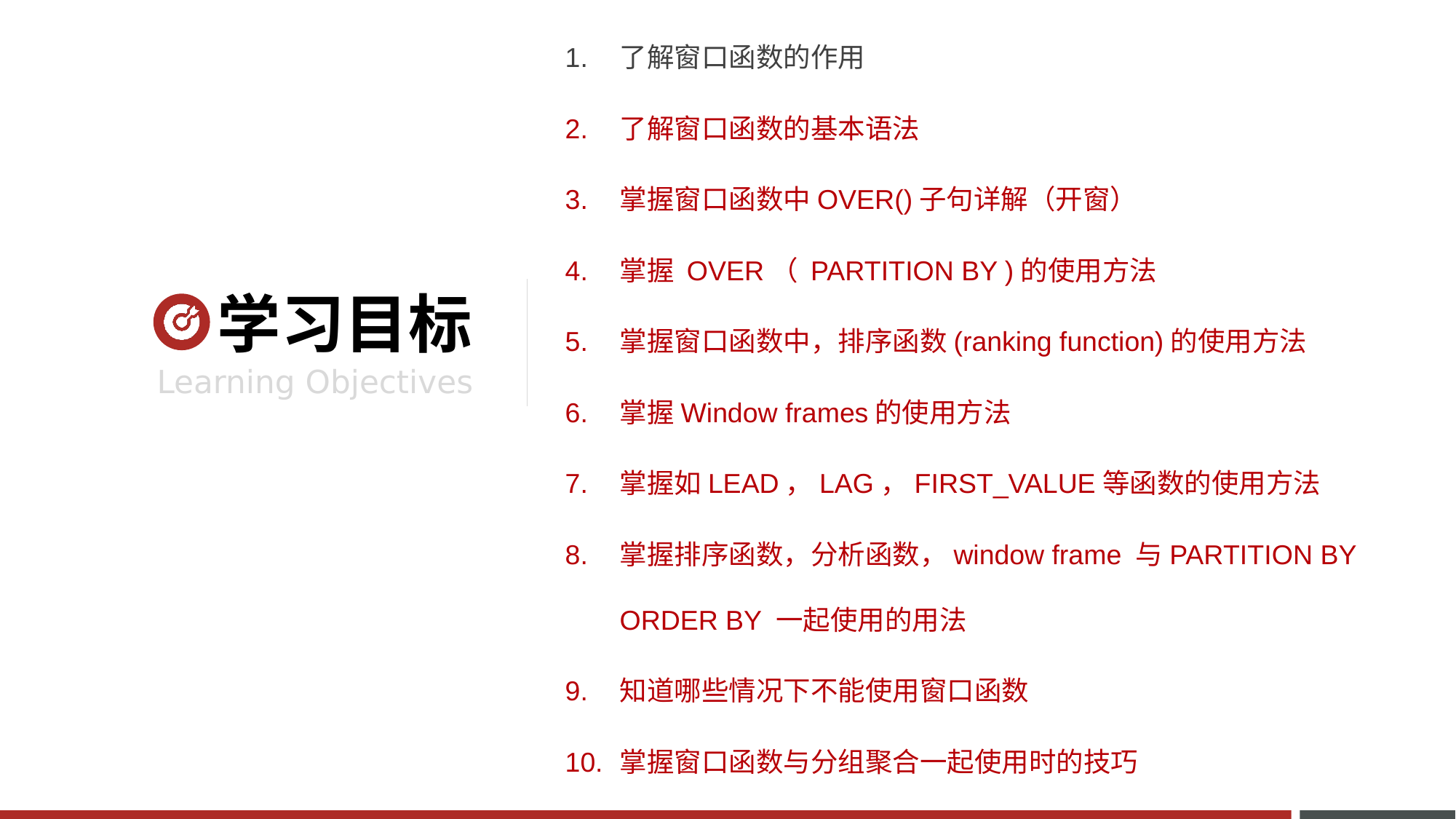

了解窗口函数的作用
了解窗口函数的基本语法
掌握窗口函数中OVER()子句详解（开窗）
掌握 OVER（ PARTITION BY )的使用方法
掌握窗口函数中，排序函数(ranking function)的使用方法
掌握Window frames的使用方法
掌握如LEAD，LAG，FIRST_VALUE等函数的使用方法
掌握排序函数，分析函数，window frame 与PARTITION BY ORDER BY 一起使用的用法
知道哪些情况下不能使用窗口函数
掌握窗口函数与分组聚合一起使用时的技巧